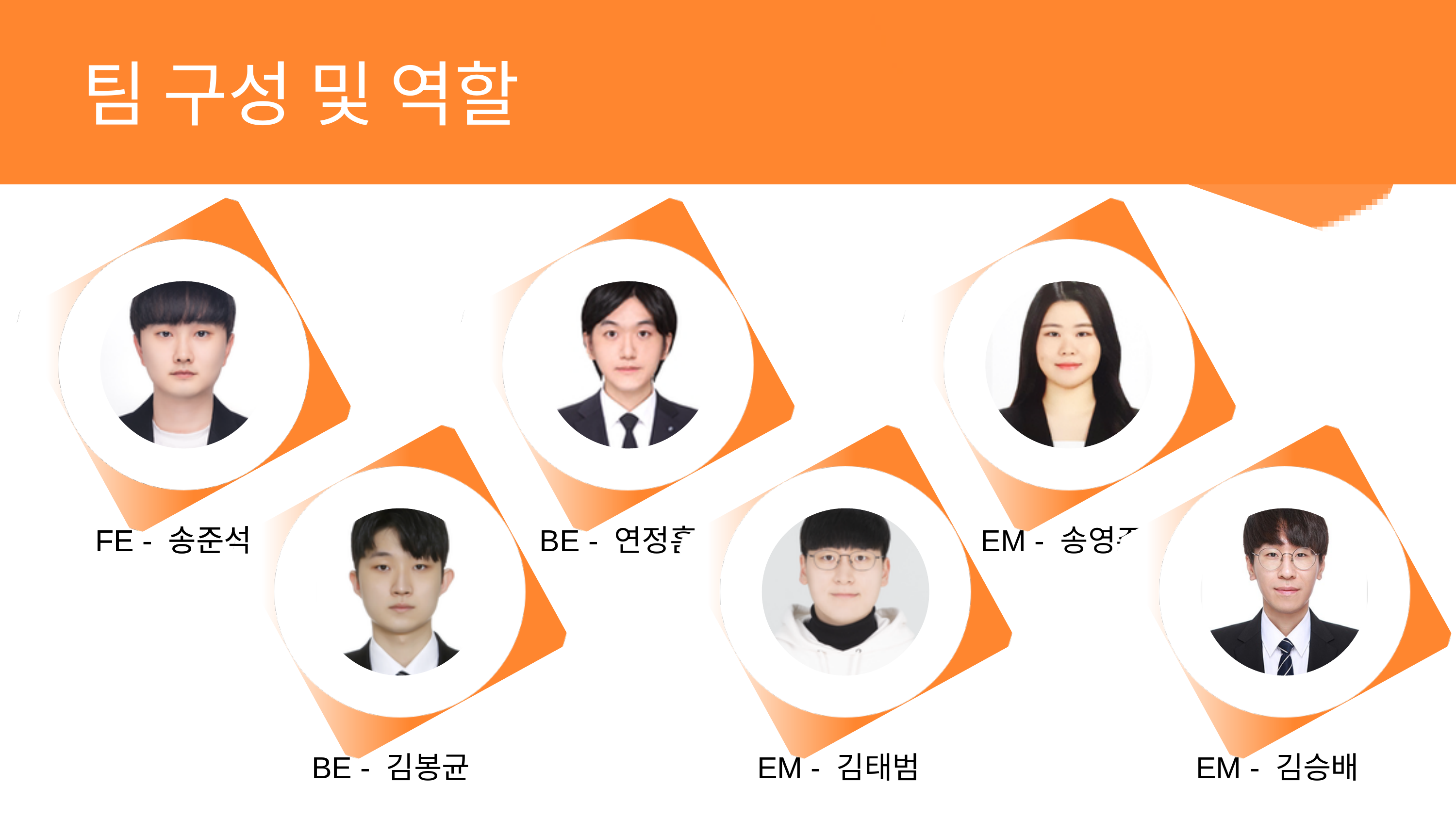

팀 구성 및 역할

FE - 송준석

FE - 송준석

BE - 연정흠

EM - 송영주

BE - 김봉균

EM - 김태범

EM - 김승배